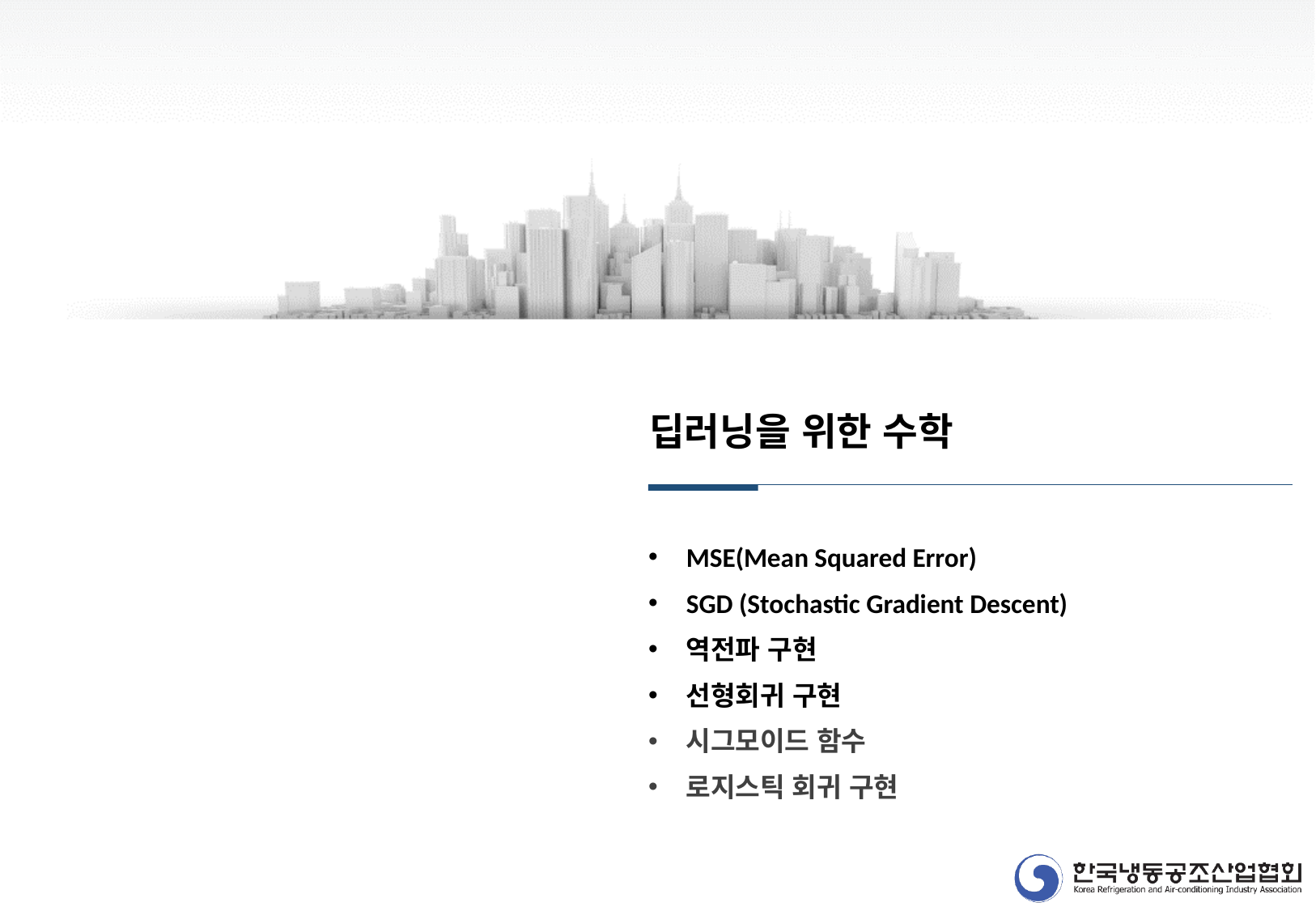

딥러닝을 위한 수학
MSE(Mean Squared Error)
SGD (Stochastic Gradient Descent)
역전파 구현
선형회귀 구현
시그모이드 함수
로지스틱 회귀 구현